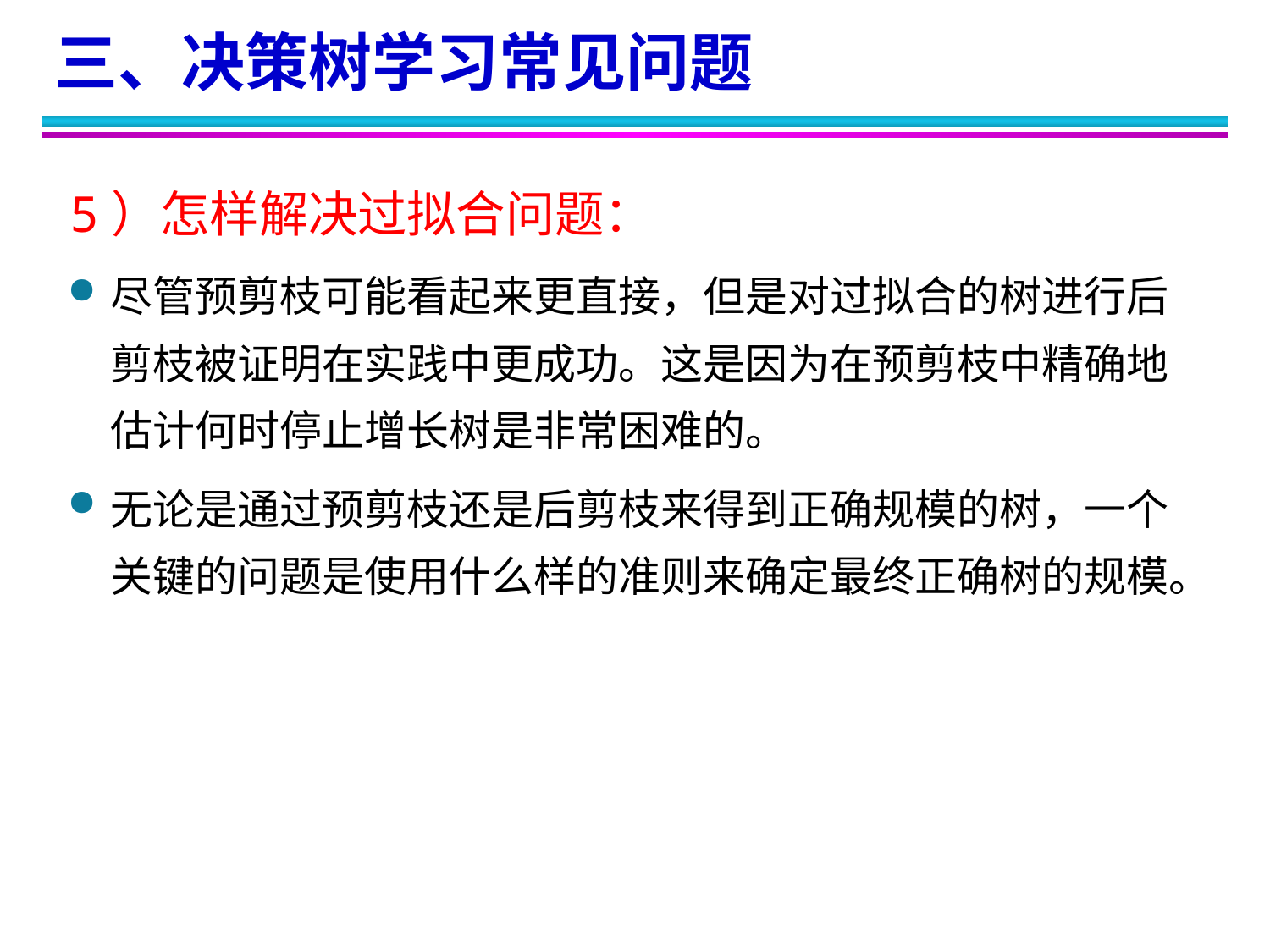

三、决策树学习常见问题
5）怎样解决过拟合问题：
尽管预剪枝可能看起来更直接，但是对过拟合的树进行后剪枝被证明在实践中更成功。这是因为在预剪枝中精确地估计何时停止增长树是非常困难的。
无论是通过预剪枝还是后剪枝来得到正确规模的树，一个关键的问题是使用什么样的准则来确定最终正确树的规模。